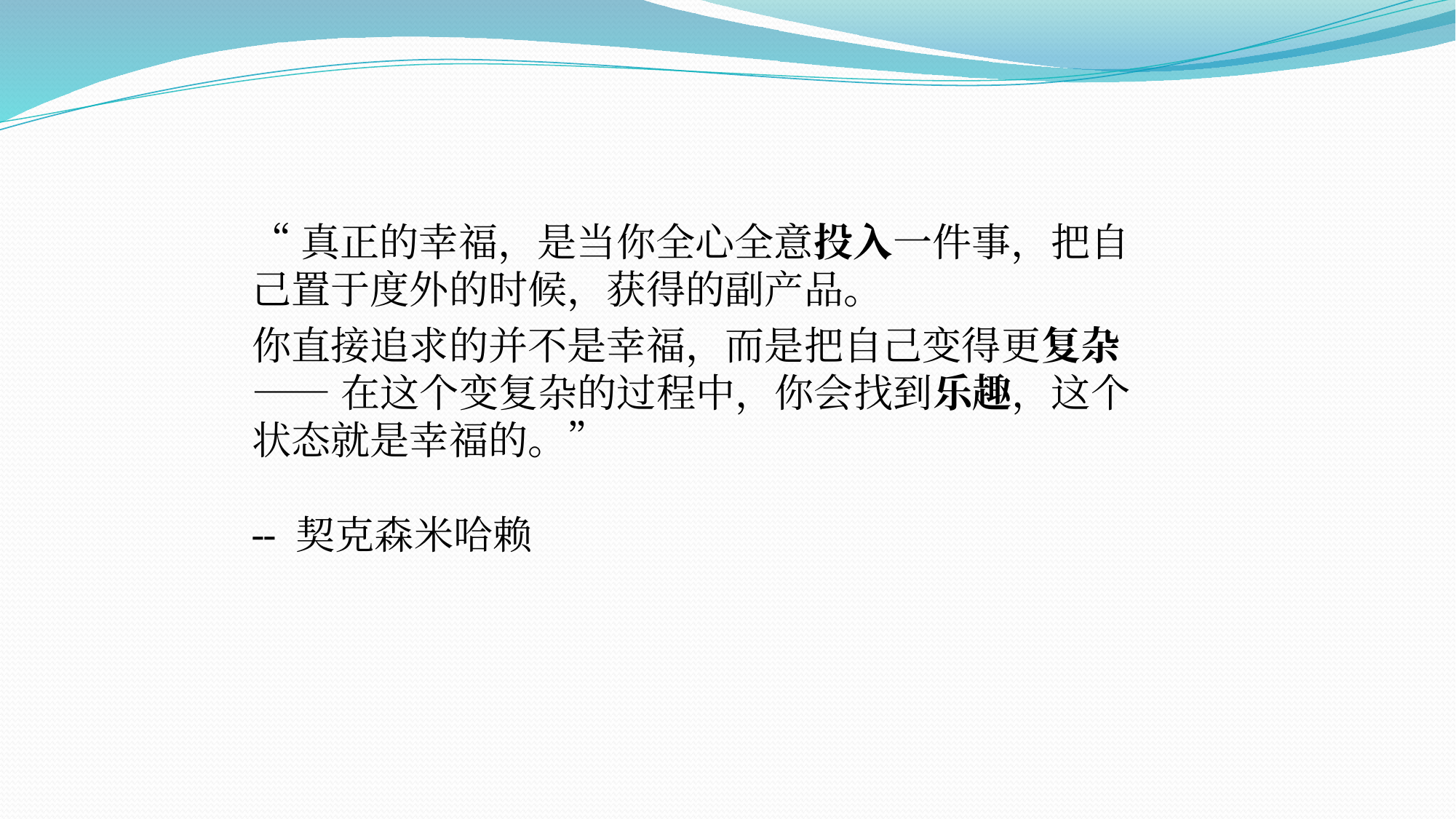

“真正的幸福，是当你全心全意投入一件事，把自己置于度外的时候，获得的副产品。
你直接追求的并不是幸福，而是把自己变得更复杂 —— 在这个变复杂的过程中，你会找到乐趣，这个状态就是幸福的。”
-- 契克森米哈赖